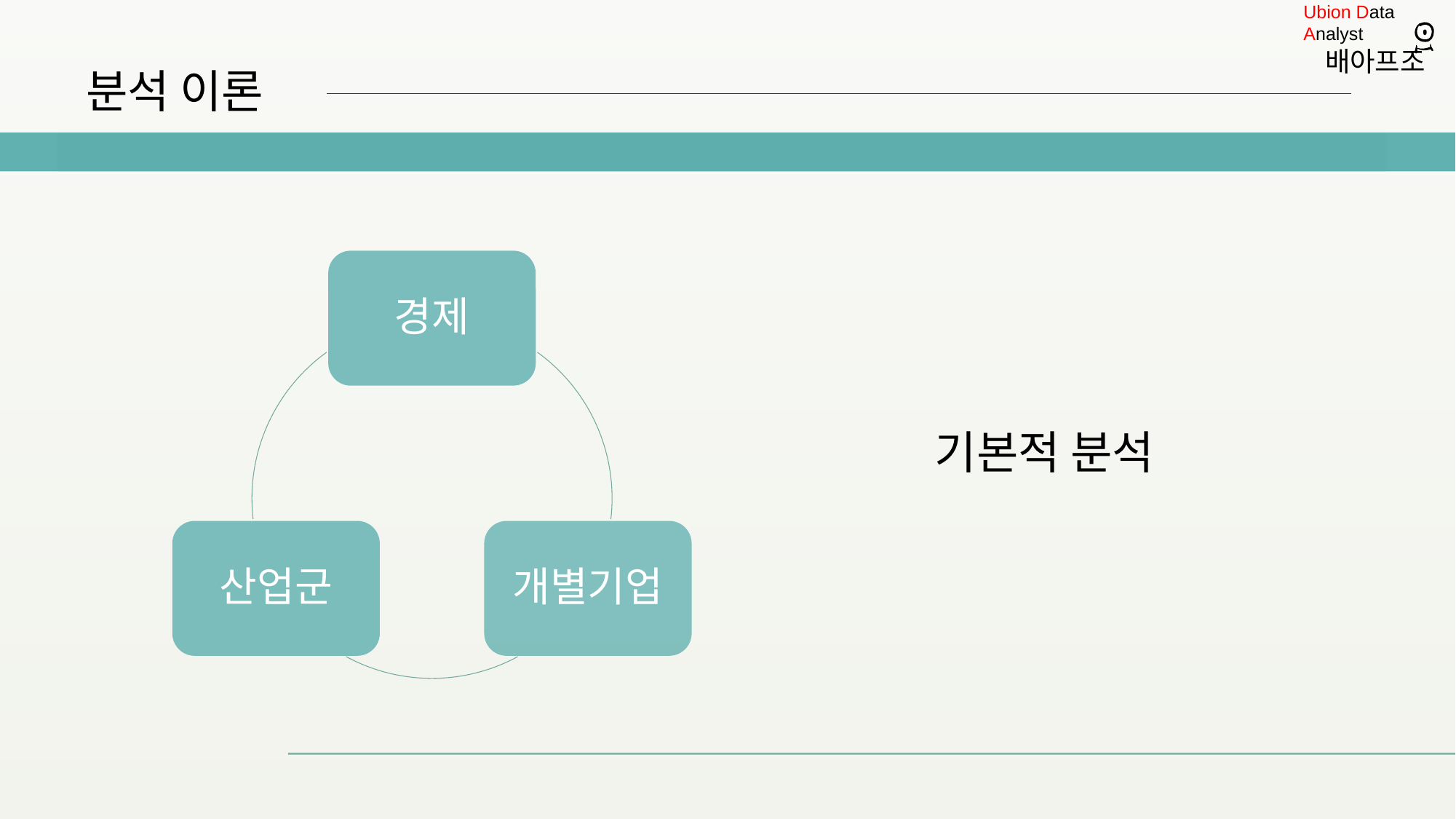

분석 이론

경제

산업군

개별기업

기본적 분석

8